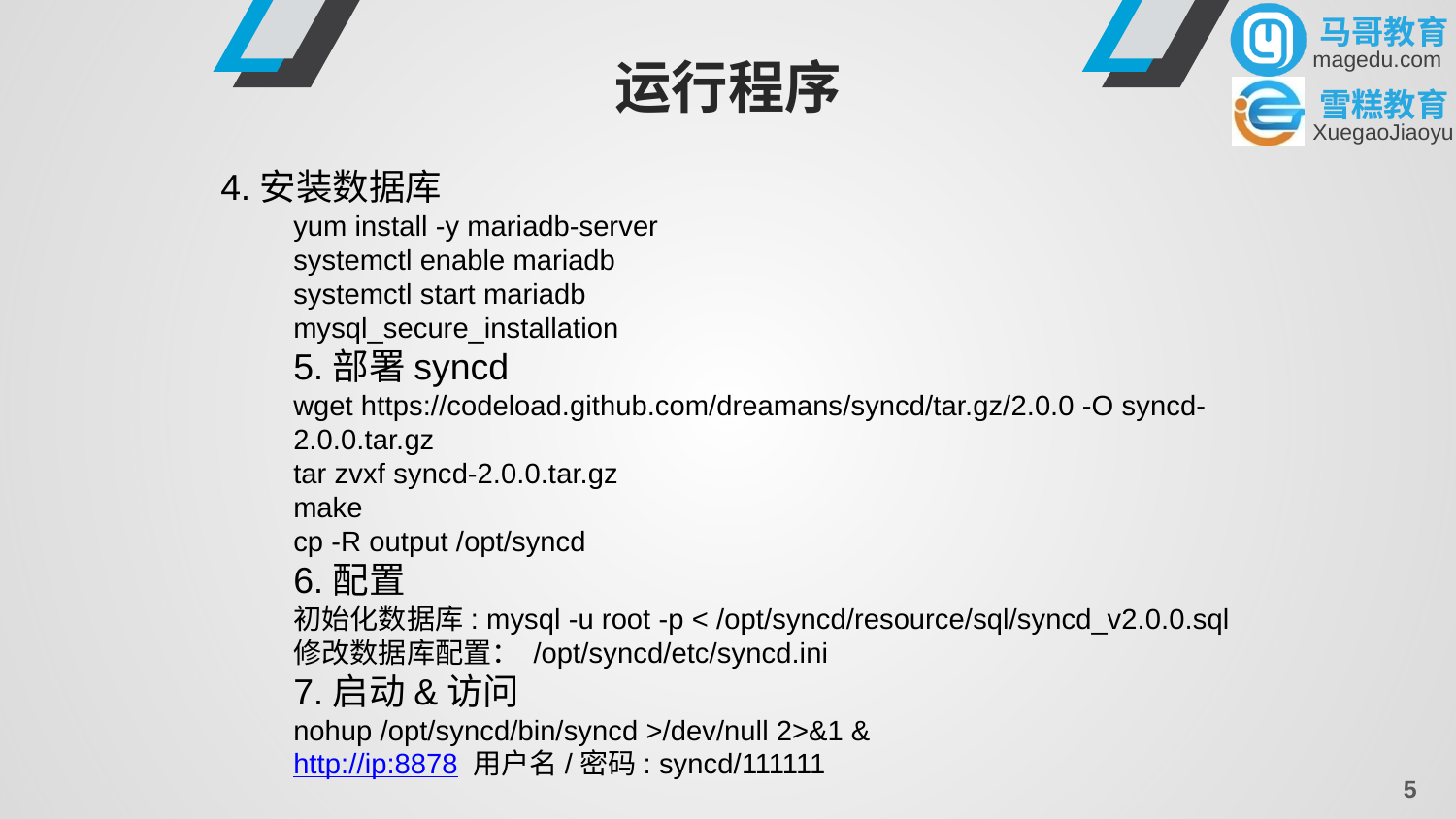

运行程序
4.安装数据库
yum install -y mariadb-server
systemctl enable mariadb
systemctl start mariadb
mysql_secure_installation
5.部署syncd
wget https://codeload.github.com/dreamans/syncd/tar.gz/2.0.0 -O syncd-2.0.0.tar.gz
tar zvxf syncd-2.0.0.tar.gz
make
cp -R output /opt/syncd
6.配置
初始化数据库: mysql -u root -p < /opt/syncd/resource/sql/syncd_v2.0.0.sql
修改数据库配置： /opt/syncd/etc/syncd.ini
7.启动&访问
nohup /opt/syncd/bin/syncd >/dev/null 2>&1 &
http://ip:8878 用户名/密码: syncd/111111